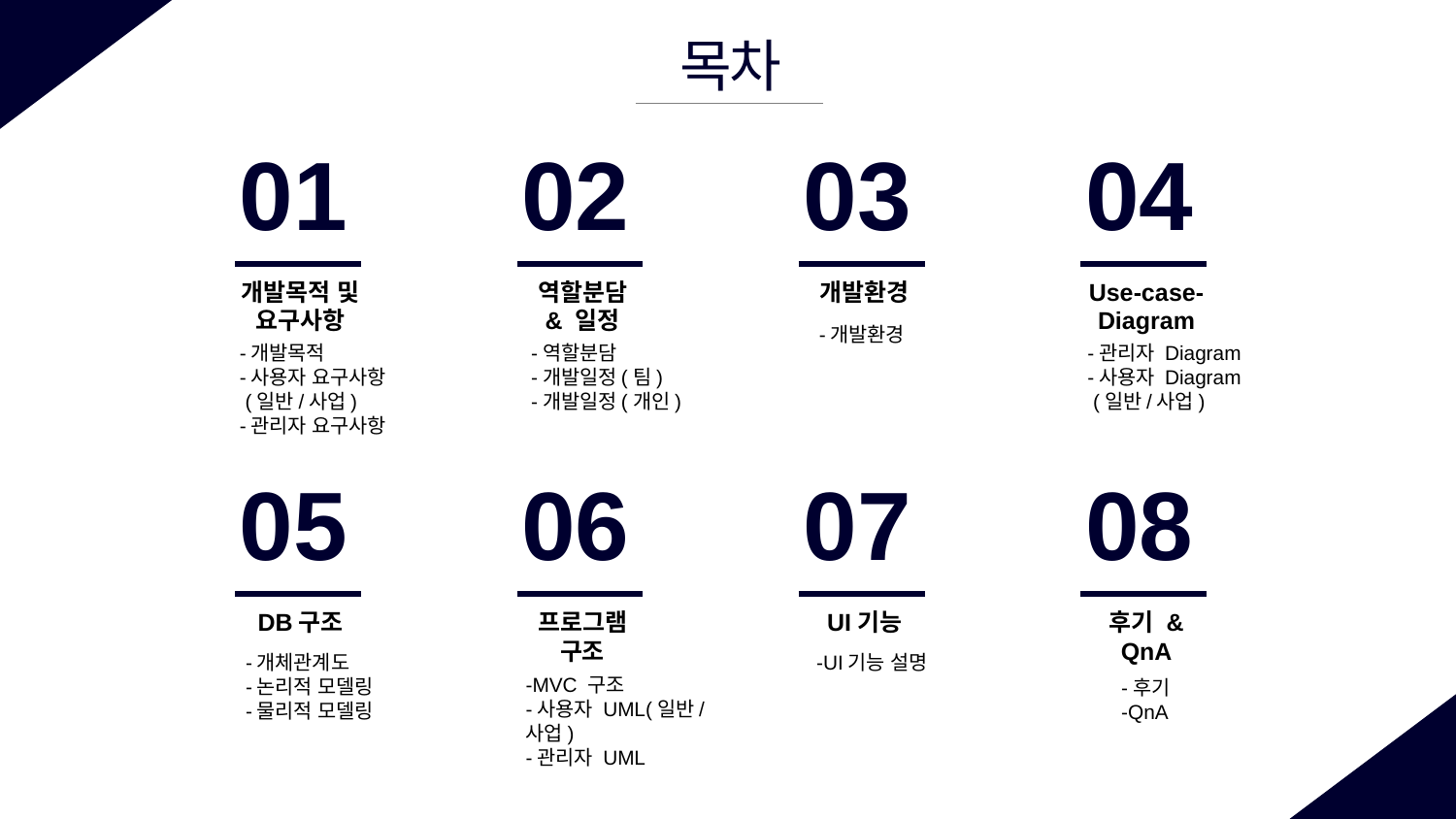

목차
01
02
역할분담
& 일정
03
개발환경
04
Use-case-
Diagram
개발목적 및
요구사항
-개발환경
-개발목적
-사용자 요구사항
 (일반/사업)
-관리자 요구사항
-역할분담
-개발일정(팀)
-개발일정(개인)
-관리자 Diagram
-사용자 Diagram
 (일반/사업)
05
DB구조
06
프로그램
구조
07
UI기능
08
후기 &
QnA
-개체관계도
-논리적 모델링
-물리적 모델링
-UI기능 설명
-MVC 구조
-사용자 UML(일반/사업)
-관리자 UML
-후기
-QnA